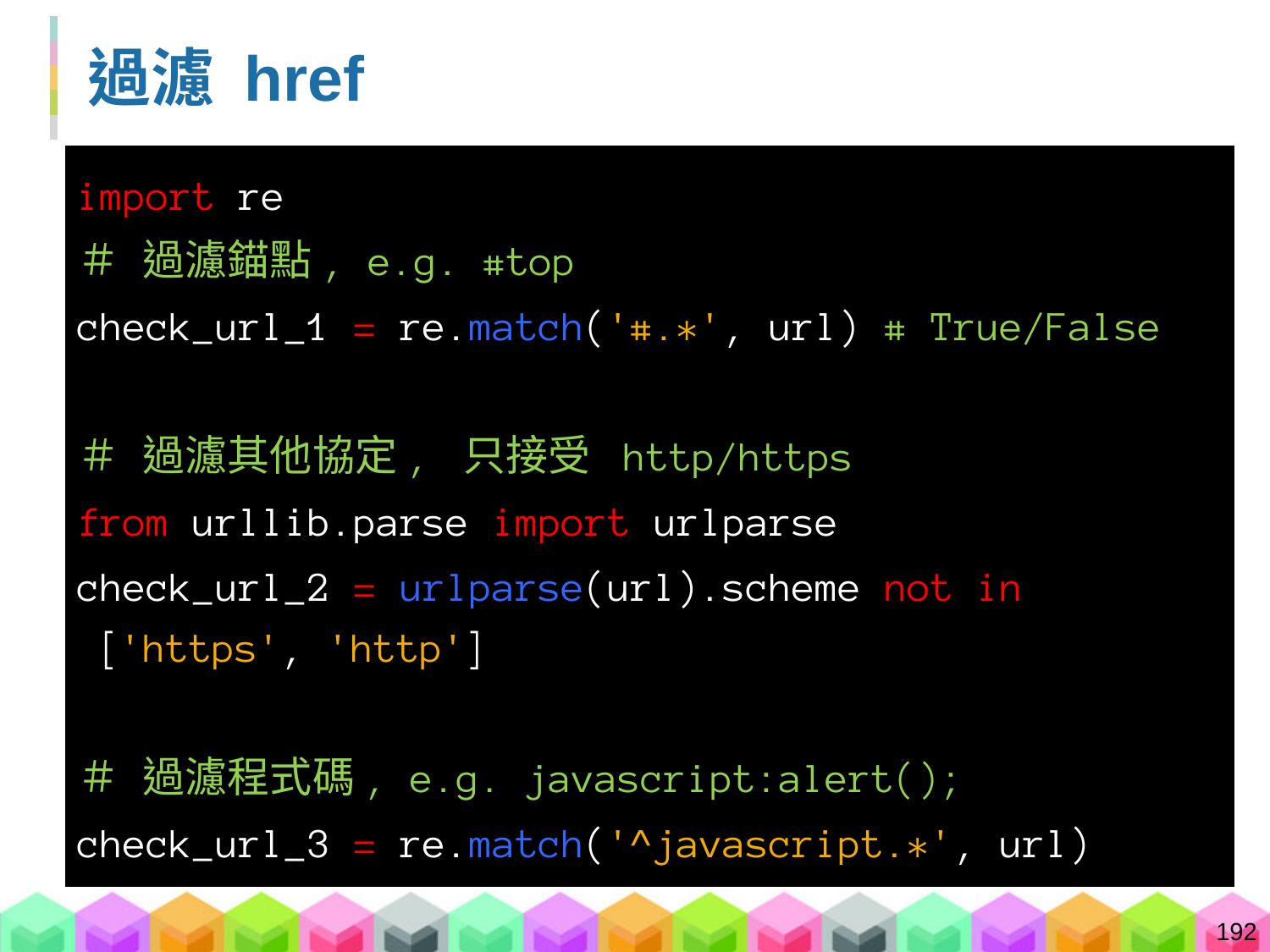

# 過濾 href
import re
＃ 過濾錨點, e.g. #top
check_url_1 = re.match('#.*', url) # True/False

＃ 過濾其他協定, 只接受 http/https
from urllib.parse import urlparse
check_url_2 = urlparse(url).scheme not in ['https', 'http']

＃ 過濾程式碼, e.g. javascript:alert();
check_url_3 = re.match('^javascript.*', url)
192